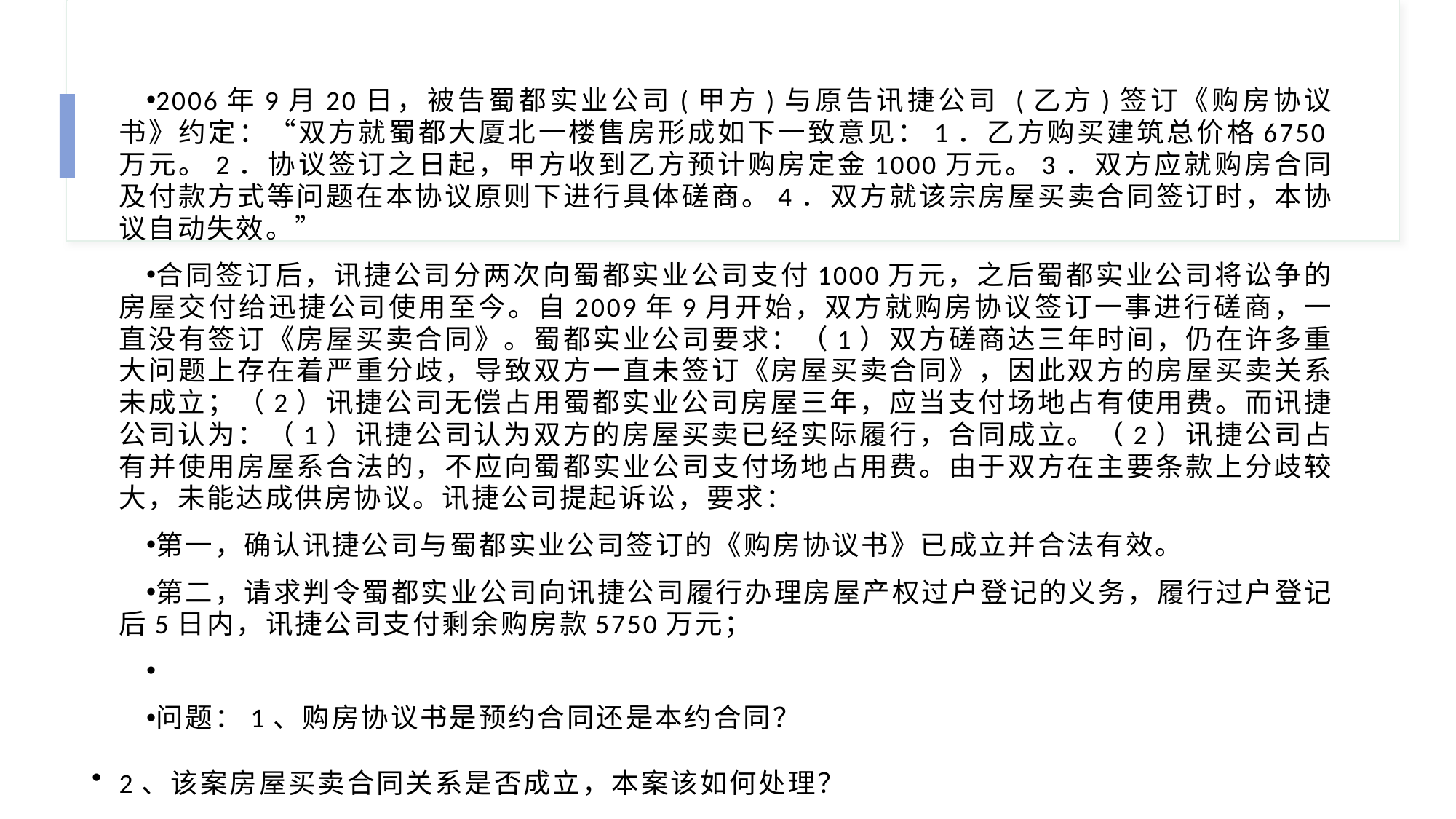

2006年9月20日，被告蜀都实业公司(甲方)与原告讯捷公司 (乙方)签订《购房协议书》约定：“双方就蜀都大厦北一楼售房形成如下一致意见：1．乙方购买建筑总价格6750万元。2．协议签订之日起，甲方收到乙方预计购房定金1000万元。3．双方应就购房合同及付款方式等问题在本协议原则下进行具体磋商。4．双方就该宗房屋买卖合同签订时，本协议自动失效。”
合同签订后，讯捷公司分两次向蜀都实业公司支付1000万元，之后蜀都实业公司将讼争的房屋交付给迅捷公司使用至今。自2009年9月开始，双方就购房协议签订一事进行磋商，一直没有签订《房屋买卖合同》。蜀都实业公司要求：（1）双方磋商达三年时间，仍在许多重大问题上存在着严重分歧，导致双方一直未签订《房屋买卖合同》，因此双方的房屋买卖关系未成立；（2）讯捷公司无偿占用蜀都实业公司房屋三年，应当支付场地占有使用费。而讯捷公司认为：（1）讯捷公司认为双方的房屋买卖已经实际履行，合同成立。（2）讯捷公司占有并使用房屋系合法的，不应向蜀都实业公司支付场地占用费。由于双方在主要条款上分歧较大，未能达成供房协议。讯捷公司提起诉讼，要求：
第一，确认讯捷公司与蜀都实业公司签订的《购房协议书》已成立并合法有效。
第二，请求判令蜀都实业公司向讯捷公司履行办理房屋产权过户登记的义务，履行过户登记后5日内，讯捷公司支付剩余购房款5750万元；

问题：1、购房协议书是预约合同还是本约合同？
2、该案房屋买卖合同关系是否成立，本案该如何处理？